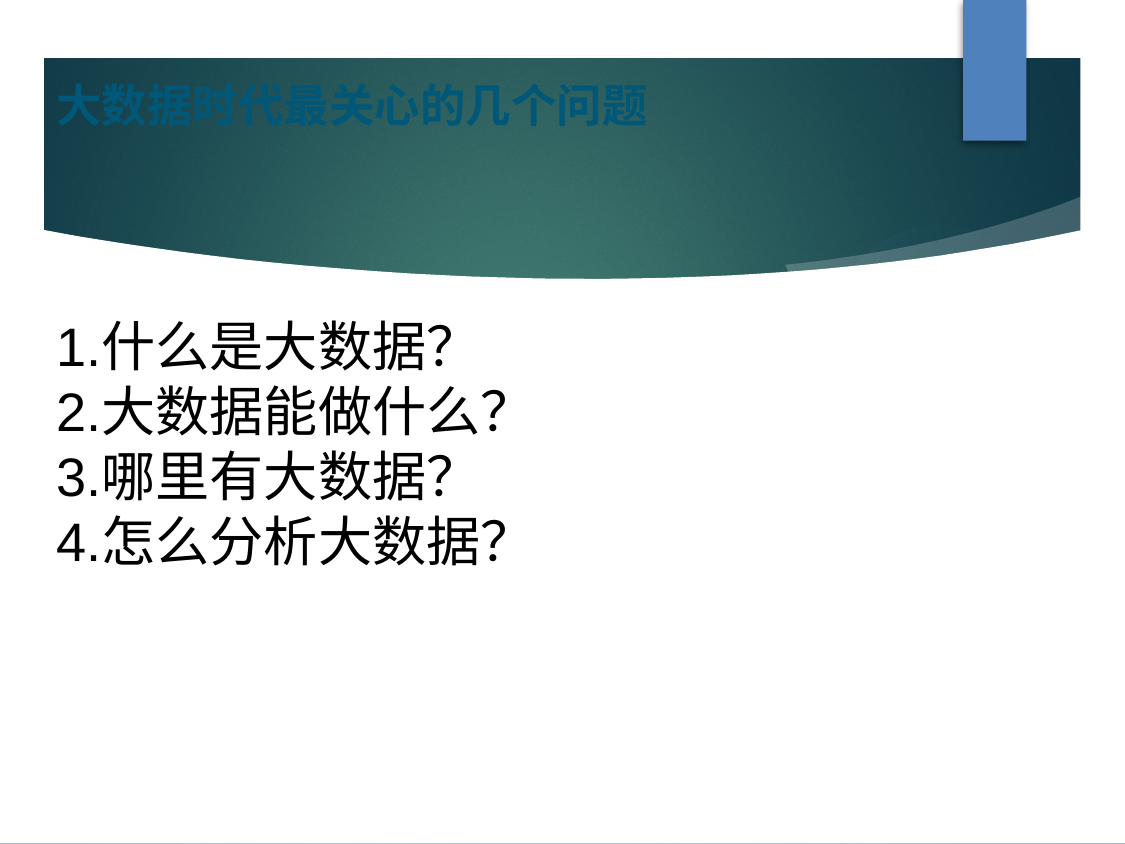

大数据时代最关心的几个问题
什么是大数据？
大数据能做什么？
哪里有大数据？
怎么分析大数据？